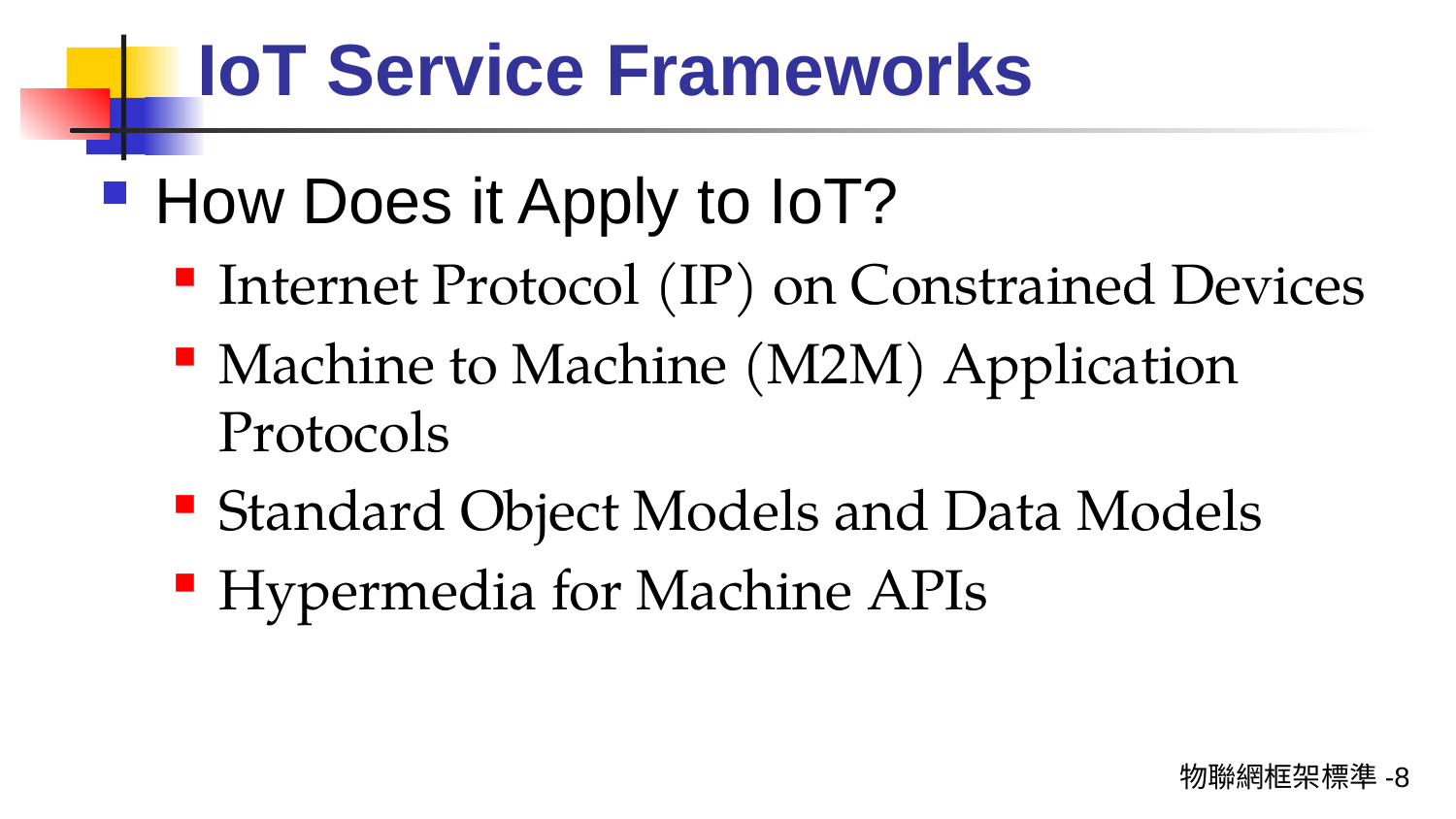

# IoT Service Frameworks
How Does it Apply to IoT?
Internet Protocol (IP) on Constrained Devices
Machine to Machine (M2M) Application Protocols
Standard Object Models and Data Models
Hypermedia for Machine APIs

物聯網框架標準-8